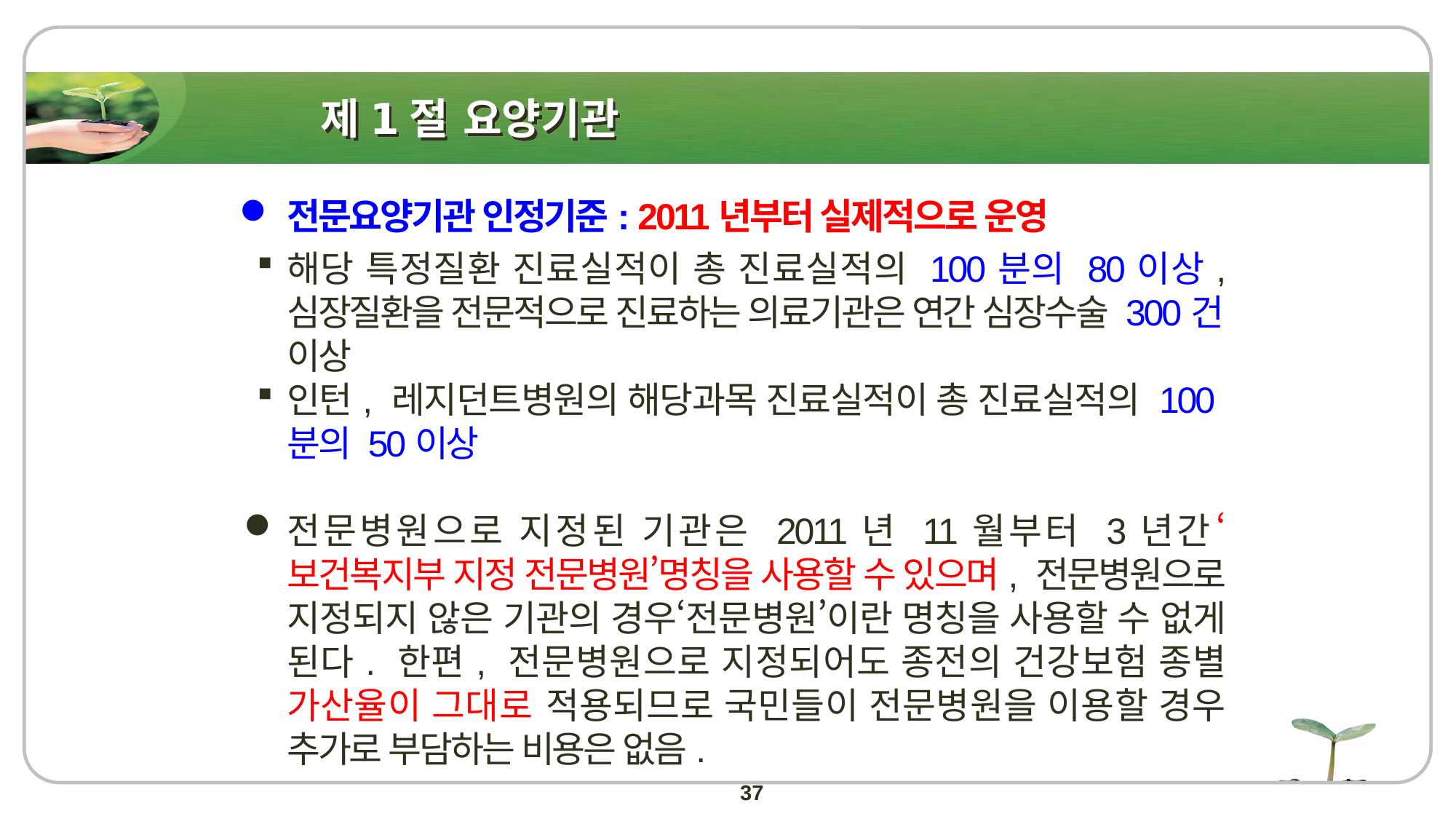

# 제1절 요양기관
전문요양기관 인정기준: 2011년부터 실제적으로 운영
해당 특정질환 진료실적이 총 진료실적의 100분의 80이상, 심장질환을 전문적으로 진료하는 의료기관은 연간 심장수술 300건 이상
인턴, 레지던트병원의 해당과목 진료실적이 총 진료실적의 100분의 50이상

전문병원으로 지정된 기관은 2011년 11월부터 3년간‘보건복지부 지정 전문병원’명칭을 사용할 수 있으며, 전문병원으로 지정되지 않은 기관의 경우‘전문병원’이란 명칭을 사용할 수 없게 된다. 한편, 전문병원으로 지정되어도 종전의 건강보험 종별 가산율이 그대로 적용되므로 국민들이 전문병원을 이용할 경우 추가로 부담하는 비용은 없음.
37